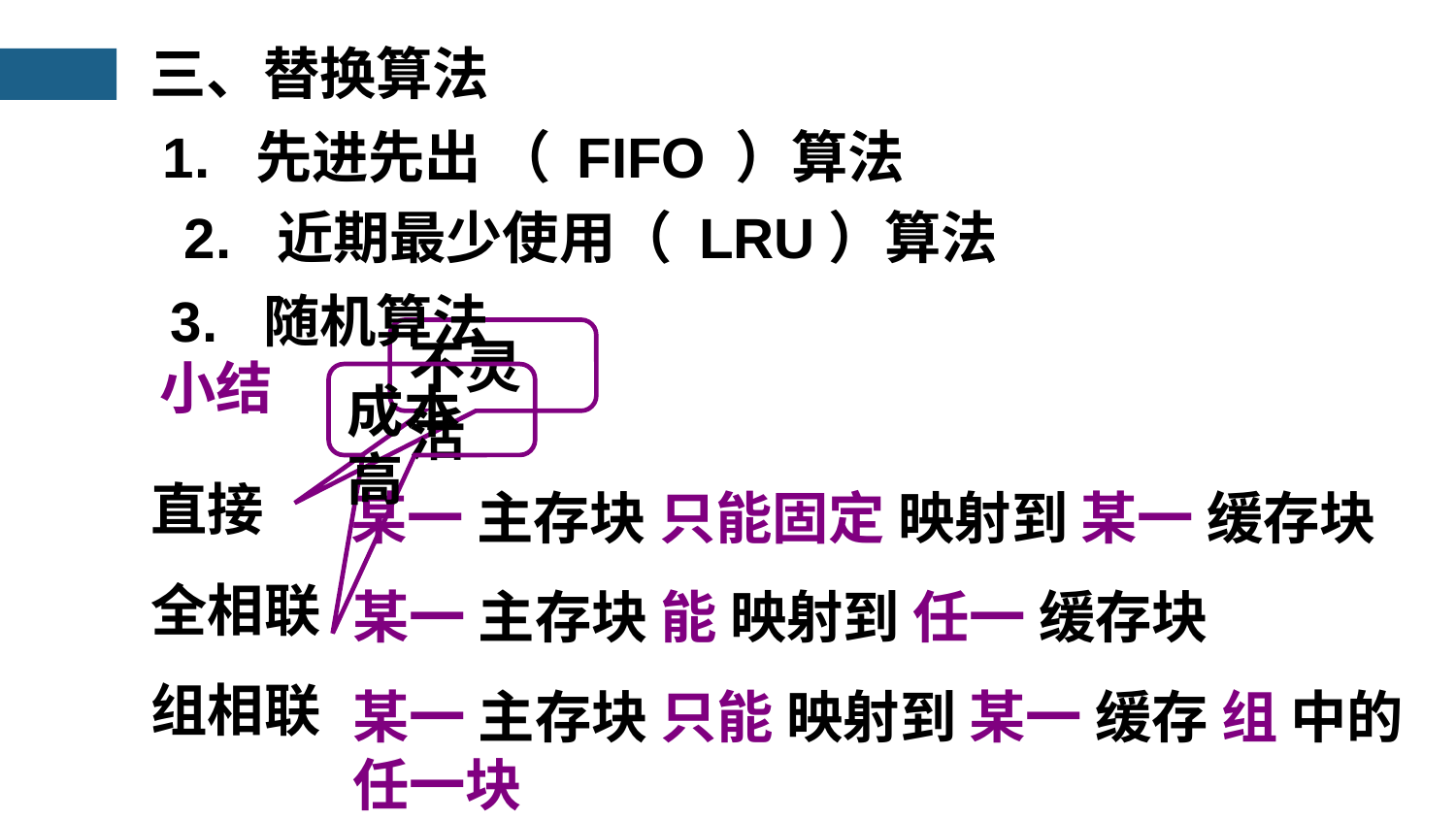

三、替换算法
1.  先进先出 （ FIFO ）算法
2.  近期最少使用（ LRU）算法
3.  随机算法
不灵活
小结
成本高
直接
全相联
组相联
某一 主存块 只能固定 映射到 某一 缓存块
某一 主存块 能 映射到 任一 缓存块
某一 主存块 只能 映射到 某一 缓存 组 中的 任一块